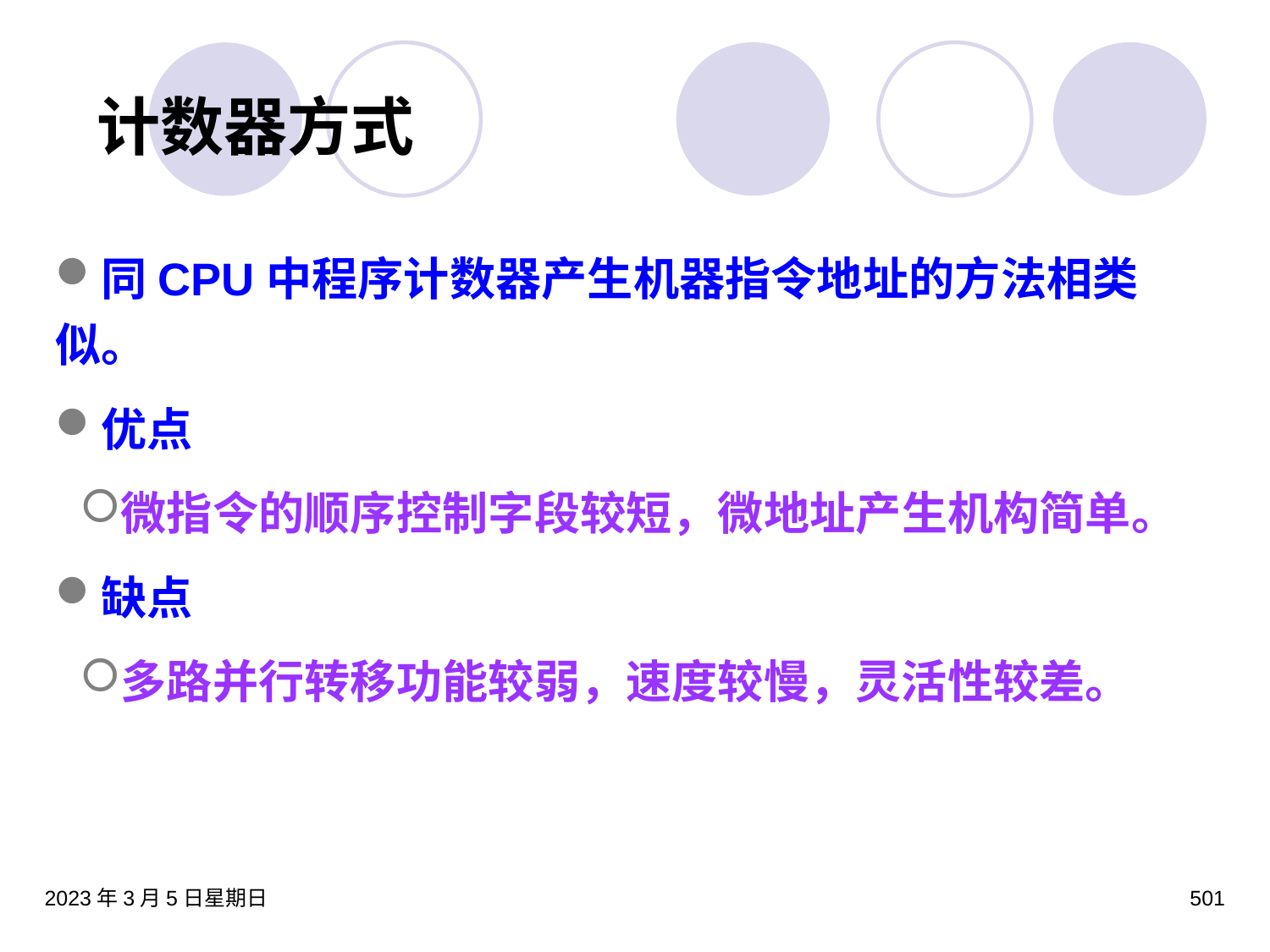

# 计数器方式
同CPU中程序计数器产生机器指令地址的方法相类似。
优点
微指令的顺序控制字段较短，微地址产生机构简单。
缺点
多路并行转移功能较弱，速度较慢，灵活性较差。
2023年3月5日星期日
501